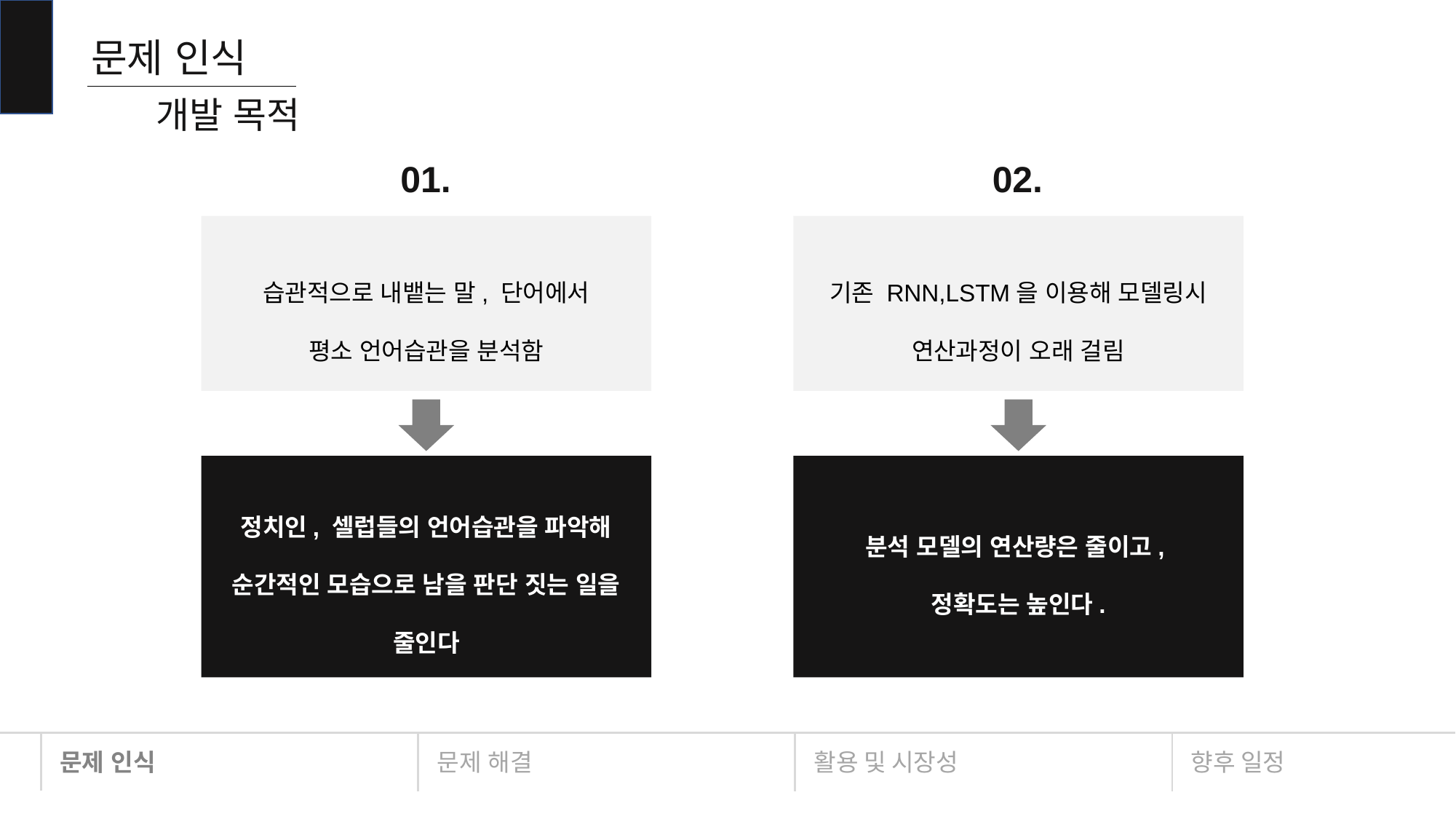

문제 인식
개발 목적
01.
02.

습관적으로 내뱉는 말, 단어에서 평소 언어습관을 분석함
기존 RNN,LSTM을 이용해 모델링시
연산과정이 오래 걸림

정치인, 셀럽들의 언어습관을 파악해 순간적인 모습으로 남을 판단 짓는 일을 줄인다
분석 모델의 연산량은 줄이고,
정확도는 높인다.
문제 인식
문제 해결
활용 및 시장성
향후 일정